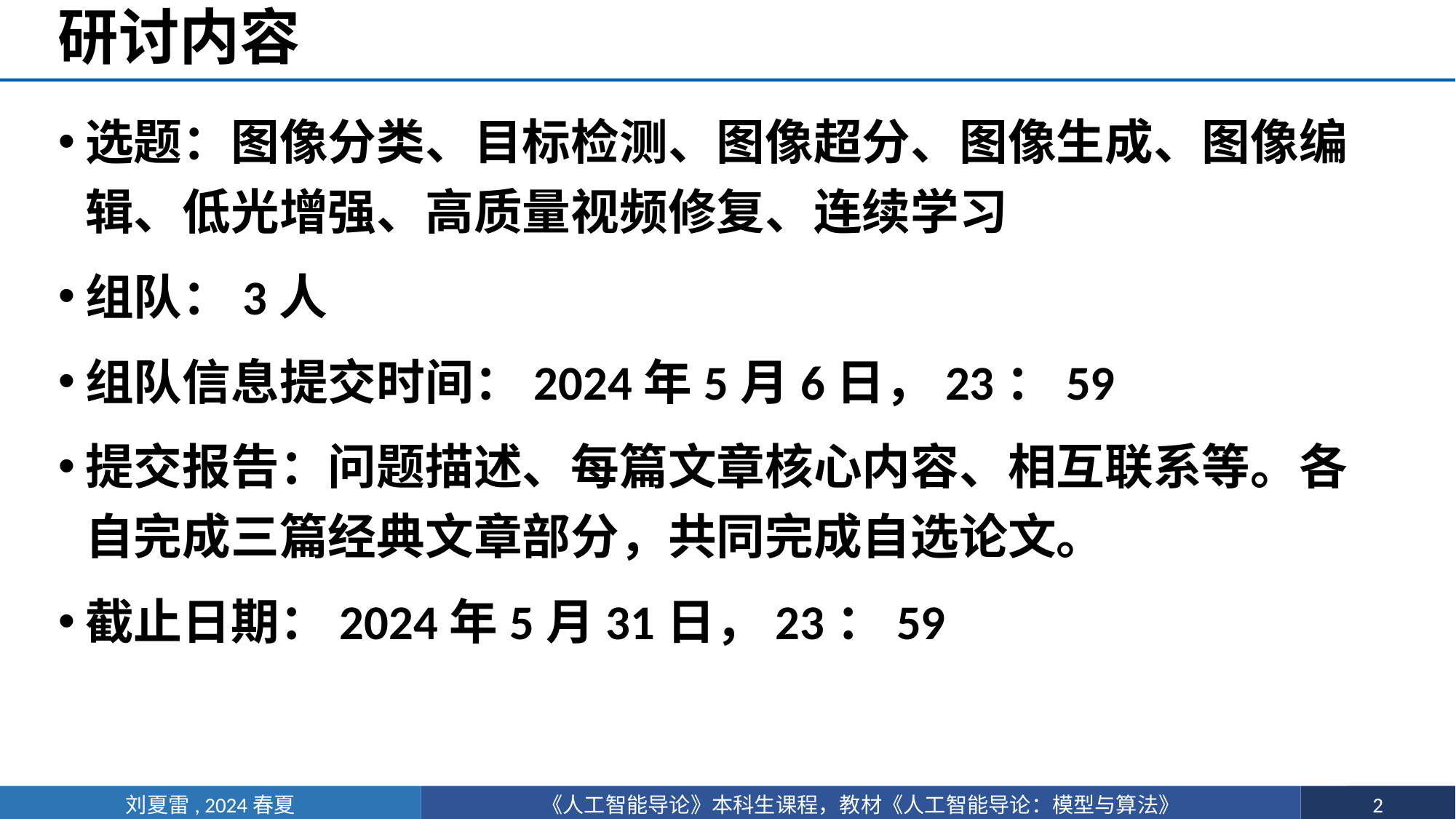

# 研讨内容
选题：图像分类、目标检测、图像超分、图像生成、图像编辑、低光增强、高质量视频修复、连续学习
组队：3人
组队信息提交时间：2024年5月6日，23：59
提交报告：问题描述、每篇文章核心内容、相互联系等。各自完成三篇经典文章部分，共同完成自选论文。
截止日期：2024年5月31日，23：59